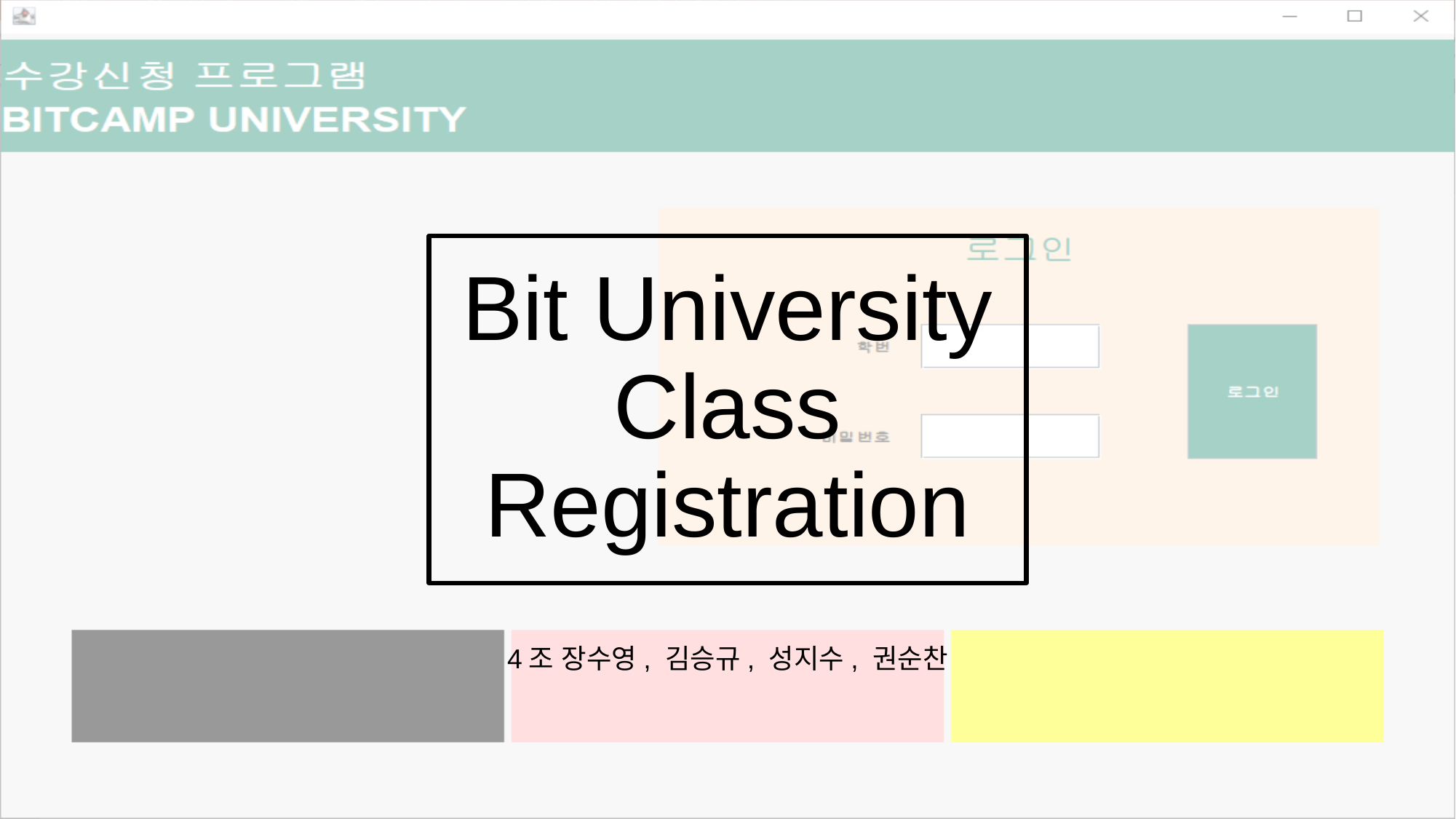

# Bit University Class Registration
4조 장수영, 김승규, 성지수, 권순찬